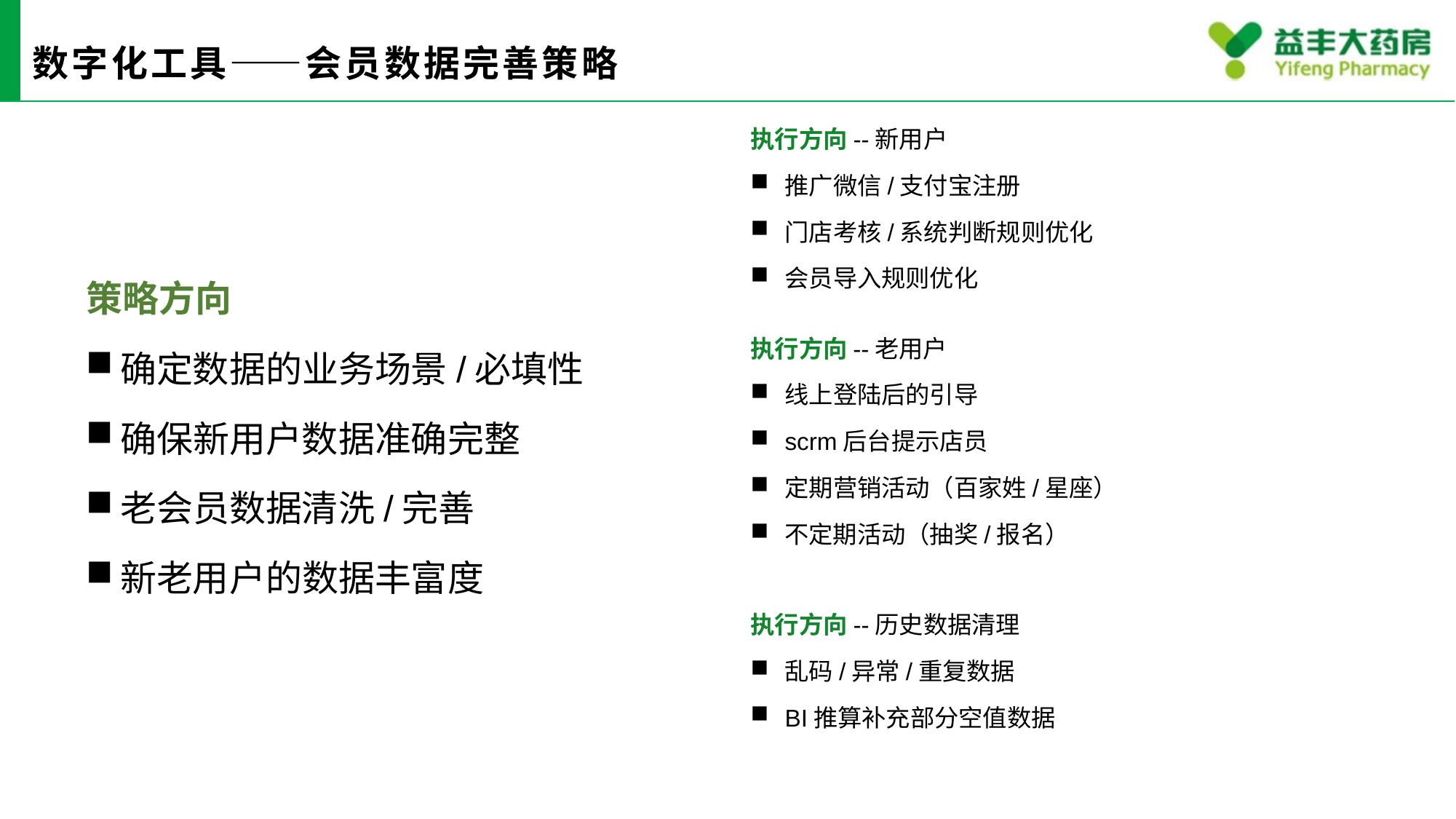

# 数字化工具——会员数据完善策略
执行方向--新用户
推广微信/支付宝注册
门店考核/系统判断规则优化
会员导入规则优化
策略方向
确定数据的业务场景/必填性
确保新用户数据准确完整
老会员数据清洗/完善
新老用户的数据丰富度
执行方向--老用户
线上登陆后的引导
scrm后台提示店员
定期营销活动（百家姓/星座）
不定期活动（抽奖/报名）
执行方向--历史数据清理
乱码/异常/重复数据
BI推算补充部分空值数据